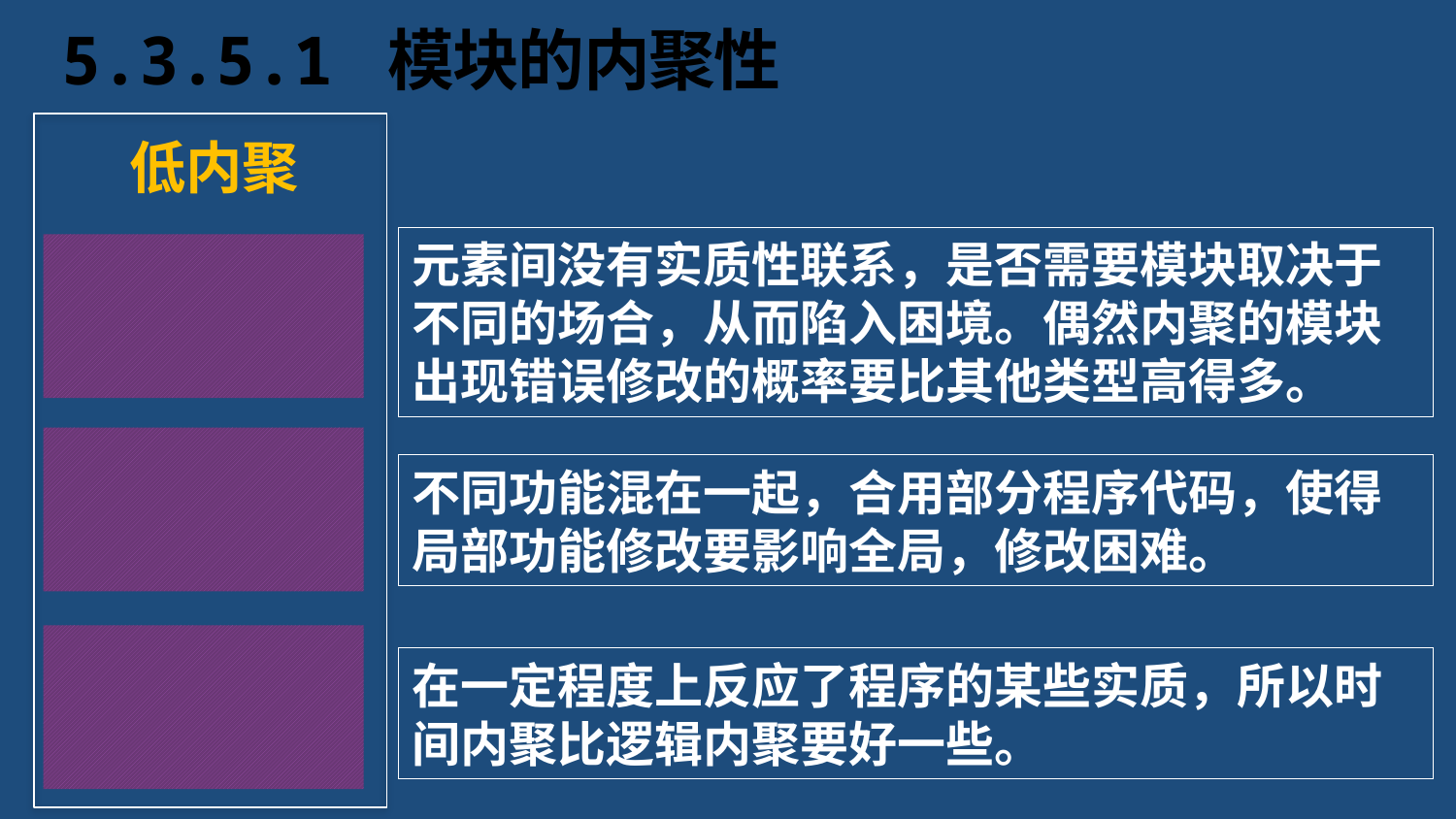

# 5.3.5.1 模块的内聚性

低内聚
元素间没有实质性联系，是否需要模块取决于不同的场合，从而陷入困境。偶然内聚的模块出现错误修改的概率要比其他类型高得多。
偶然内聚
逻辑内聚
不同功能混在一起，合用部分程序代码，使得局部功能修改要影响全局，修改困难。
时间内聚
在一定程度上反应了程序的某些实质，所以时间内聚比逻辑内聚要好一些。